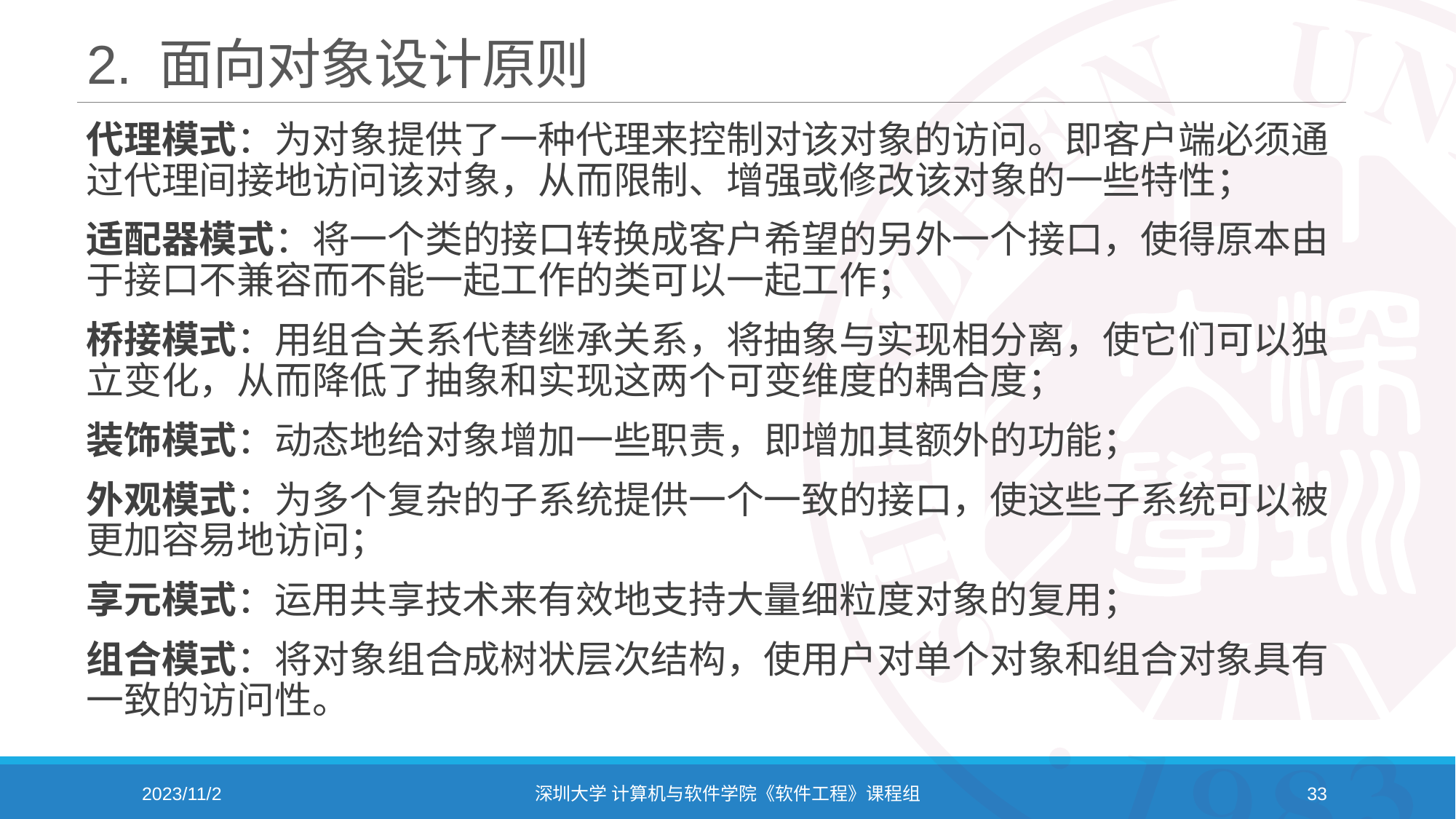

# 2. 面向对象设计原则
代理模式：为对象提供了一种代理来控制对该对象的访问。即客户端必须通过代理间接地访问该对象，从而限制、增强或修改该对象的一些特性；
适配器模式：将一个类的接口转换成客户希望的另外一个接口，使得原本由于接口不兼容而不能一起工作的类可以一起工作；
桥接模式：用组合关系代替继承关系，将抽象与实现相分离，使它们可以独立变化，从而降低了抽象和实现这两个可变维度的耦合度；
装饰模式：动态地给对象增加一些职责，即增加其额外的功能；
外观模式：为多个复杂的子系统提供一个一致的接口，使这些子系统可以被更加容易地访问；
享元模式：运用共享技术来有效地支持大量细粒度对象的复用；
组合模式：将对象组合成树状层次结构，使用户对单个对象和组合对象具有一致的访问性。

2023/11/2
深圳大学 计算机与软件学院《软件工程》课程组
33